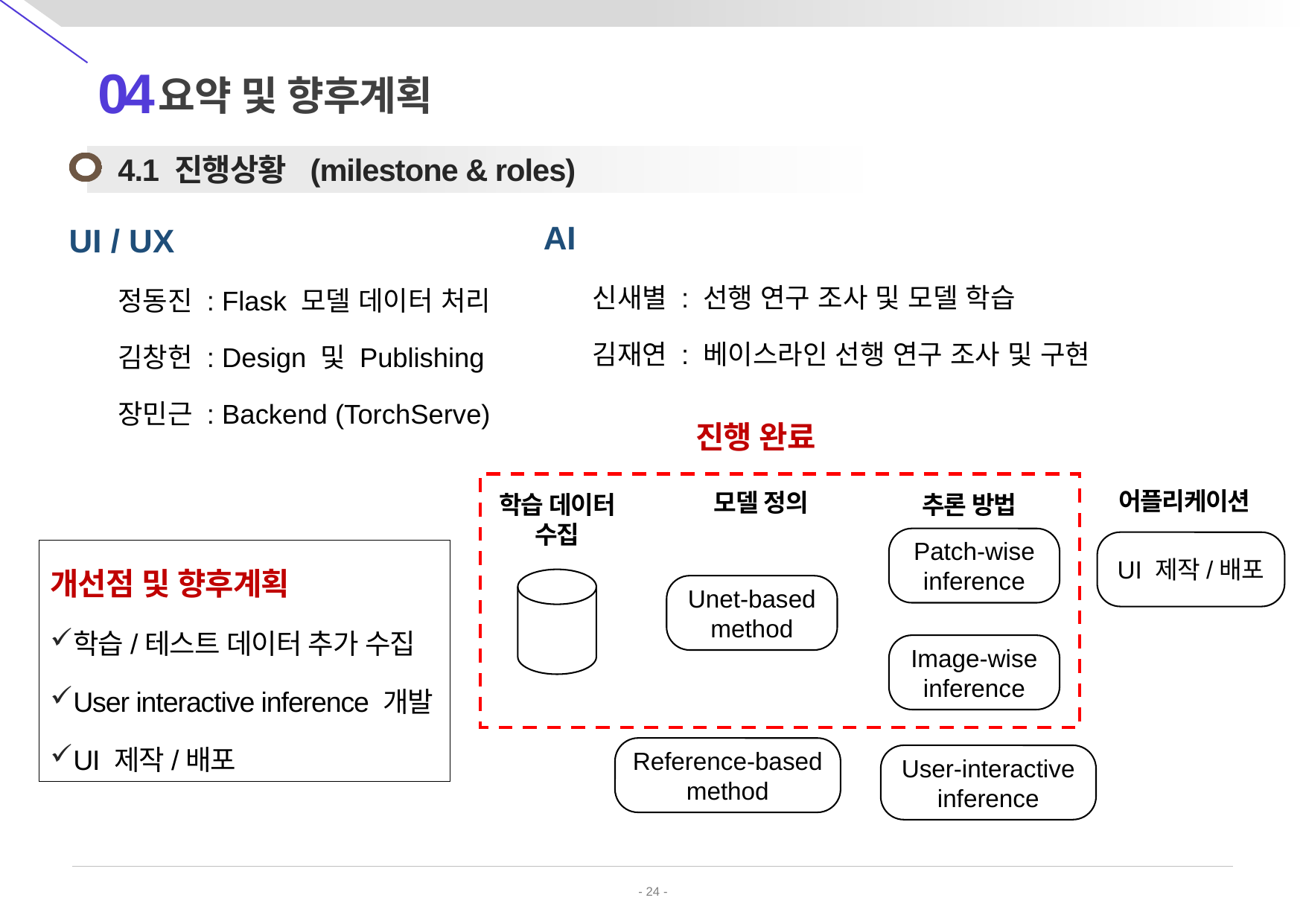

04
요약 및 향후계획

4.1 진행상황  (milestone & roles)

AI
신새별 : 선행 연구 조사 및 모델 학습
김재연 : 베이스라인 선행 연구 조사 및 구현
UI / UX
정동진 : Flask 모델 데이터 처리
김창헌 : Design 및 Publishing
장민근 : Backend (TorchServe)
진행 완료

어플리케이션
모델 정의

추론 방법

Patch-wise
inference
UI 제작/배포
Unet-based
method
Image-wise
inference
Reference-based
method
User-interactive
inference
학습 데이터 수집

개선점 및 향후계획
학습/테스트 데이터 추가 수집
User interactive inference 개발
UI 제작/배포